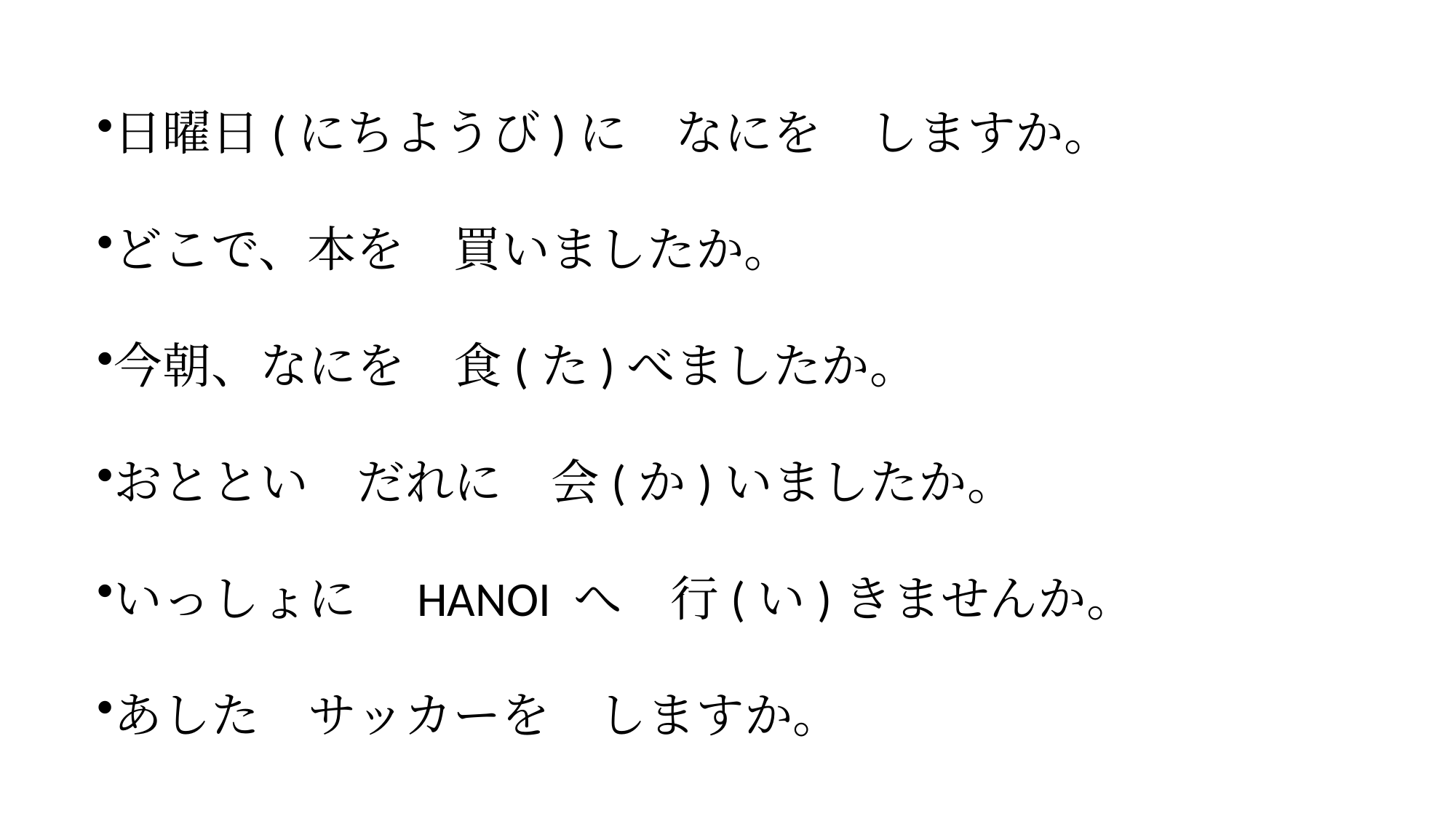

日曜日(にちようび)に　なにを　しますか。
どこで、本を　買いましたか。
今朝、なにを　食(た)べましたか。
おととい　だれに　会(か)いましたか。
いっしょに　HANOI へ　行(い)きませんか。
あした　サッカーを　しますか。